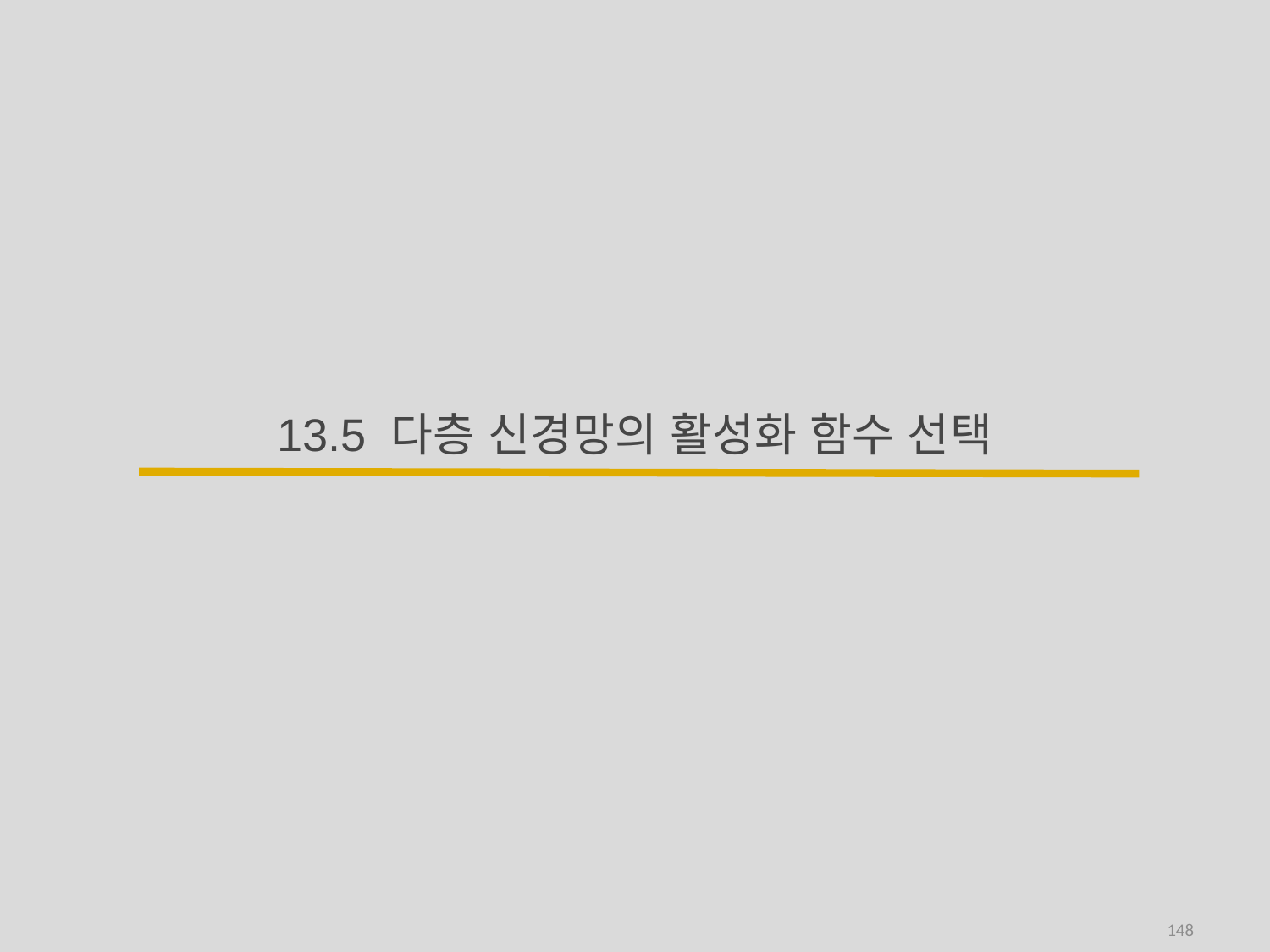

# 13.5 다층 신경망의 활성화 함수 선택
148